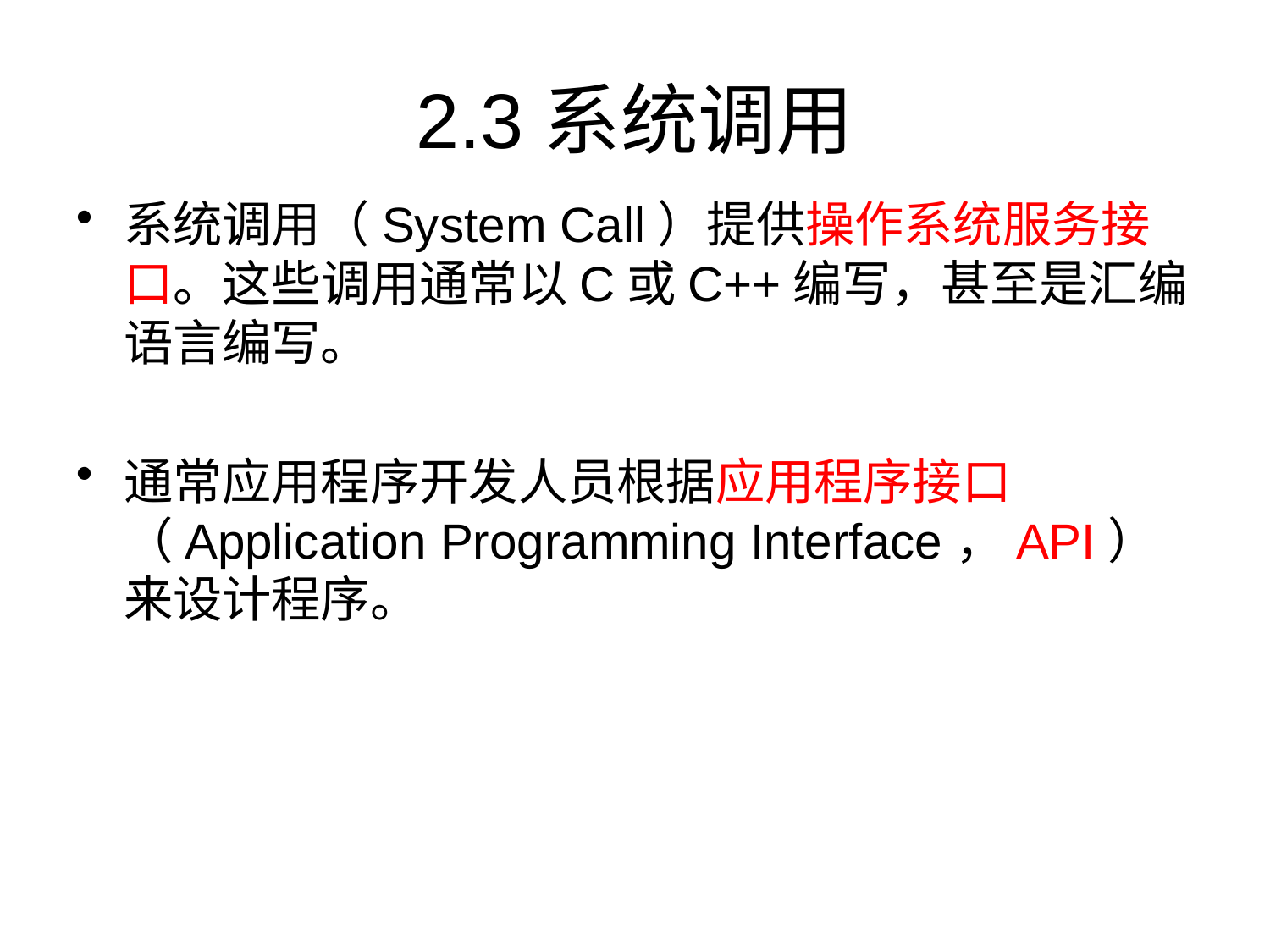

# 2.3	系统调用
系统调用（System Call）提供操作系统服务接口。这些调用通常以C或C++编写，甚至是汇编语言编写。

通常应用程序开发人员根据应用程序接口（Application Programming Interface，API）来设计程序。